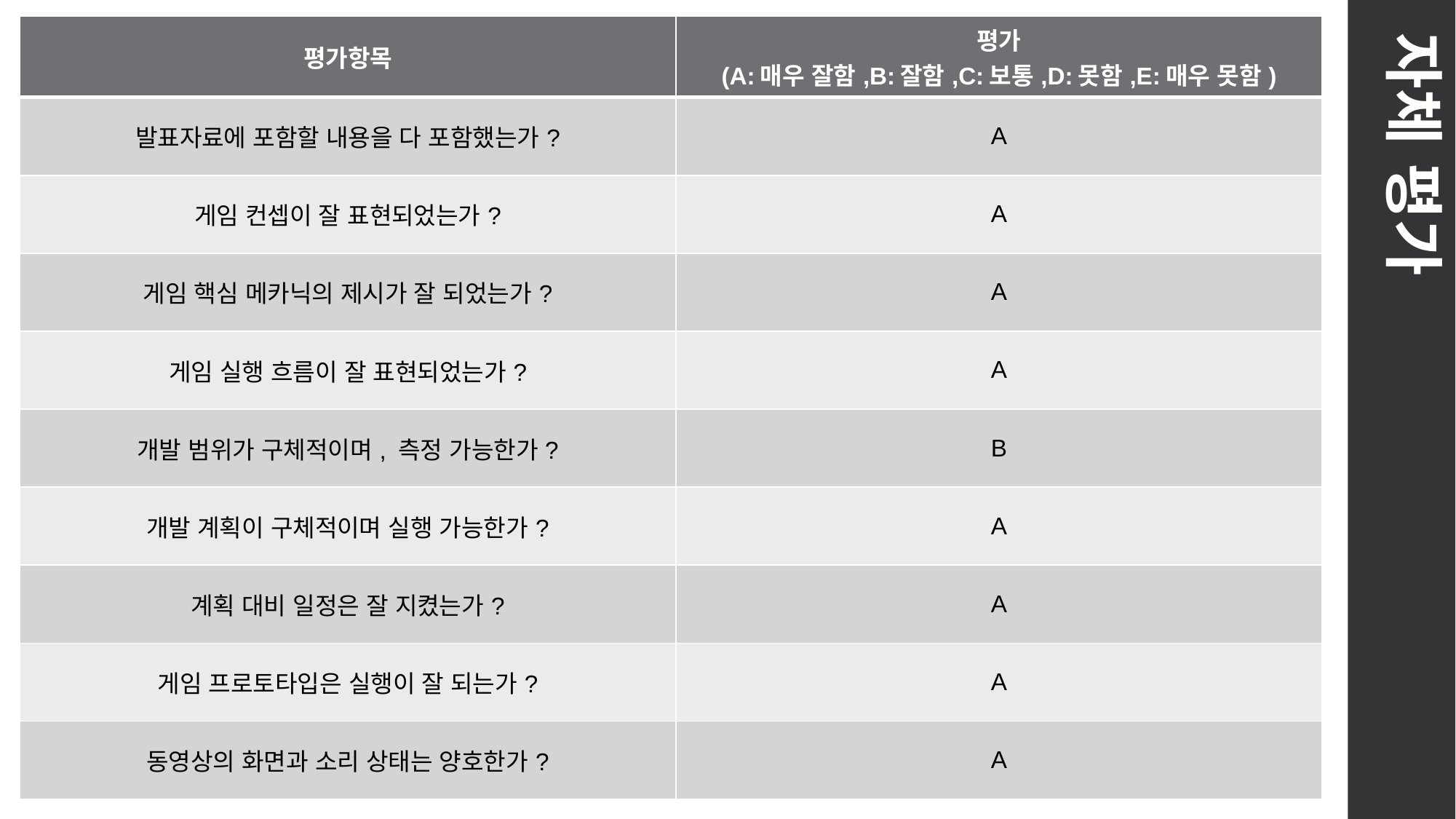

| 평가항목 | 평가 (A:매우 잘함,B:잘함,C:보통,D:못함,E:매우 못함) |
| --- | --- |
| 발표자료에 포함할 내용을 다 포함했는가? | A |
| 게임 컨셉이 잘 표현되었는가? | A |
| 게임 핵심 메카닉의 제시가 잘 되었는가? | A |
| 게임 실행 흐름이 잘 표현되었는가? | A |
| 개발 범위가 구체적이며, 측정 가능한가? | B |
| 개발 계획이 구체적이며 실행 가능한가? | A |
| 계획 대비 일정은 잘 지켰는가? | A |
| 게임 프로토타입은 실행이 잘 되는가? | A |
| 동영상의 화면과 소리 상태는 양호한가? | A |
자체 평가